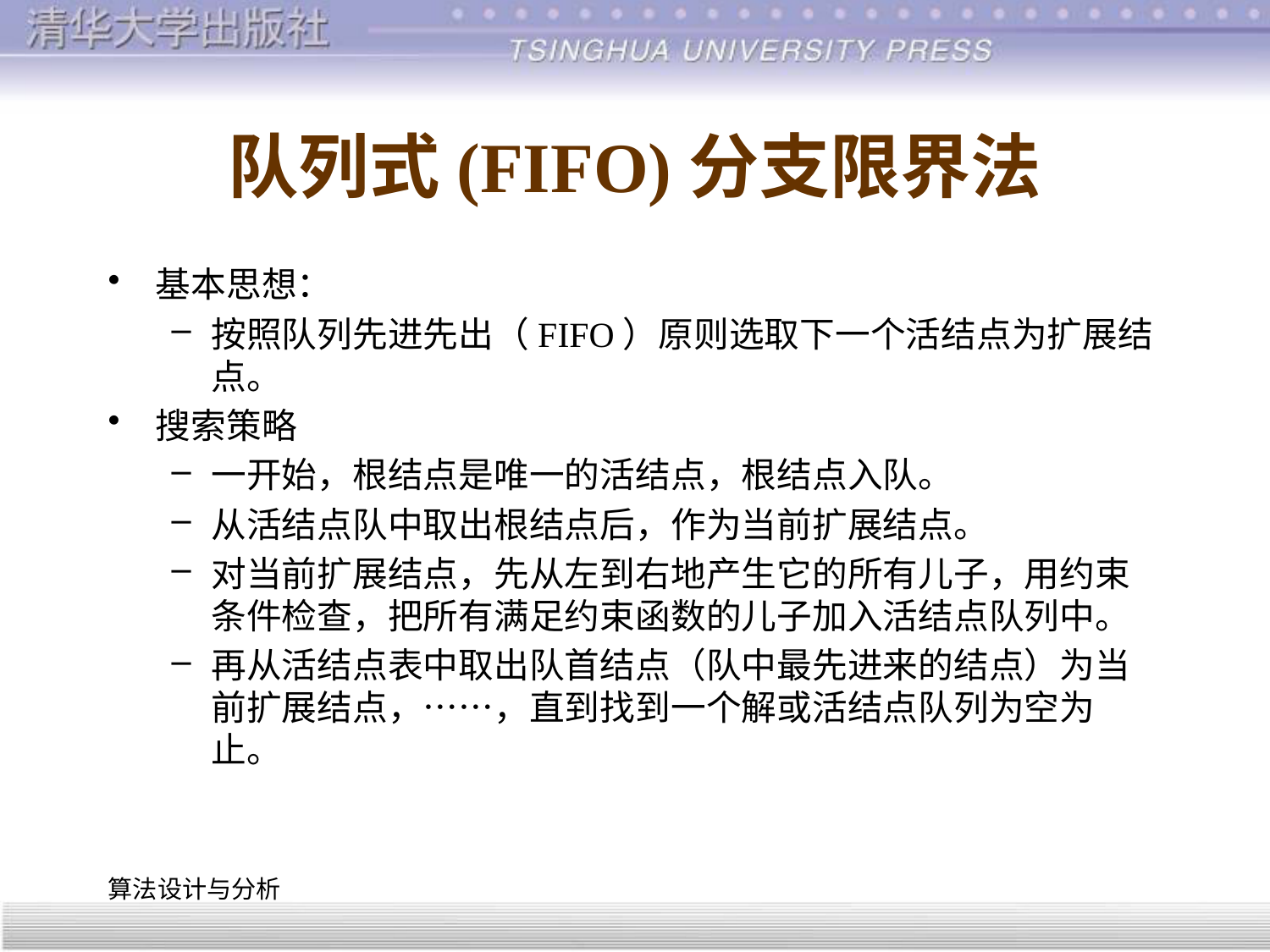

# 队列式(FIFO)分支限界法
基本思想：
按照队列先进先出（FIFO）原则选取下一个活结点为扩展结点。
搜索策略
一开始，根结点是唯一的活结点，根结点入队。
从活结点队中取出根结点后，作为当前扩展结点。
对当前扩展结点，先从左到右地产生它的所有儿子，用约束条件检查，把所有满足约束函数的儿子加入活结点队列中。
再从活结点表中取出队首结点（队中最先进来的结点）为当前扩展结点，……，直到找到一个解或活结点队列为空为止。
算法设计与分析
7